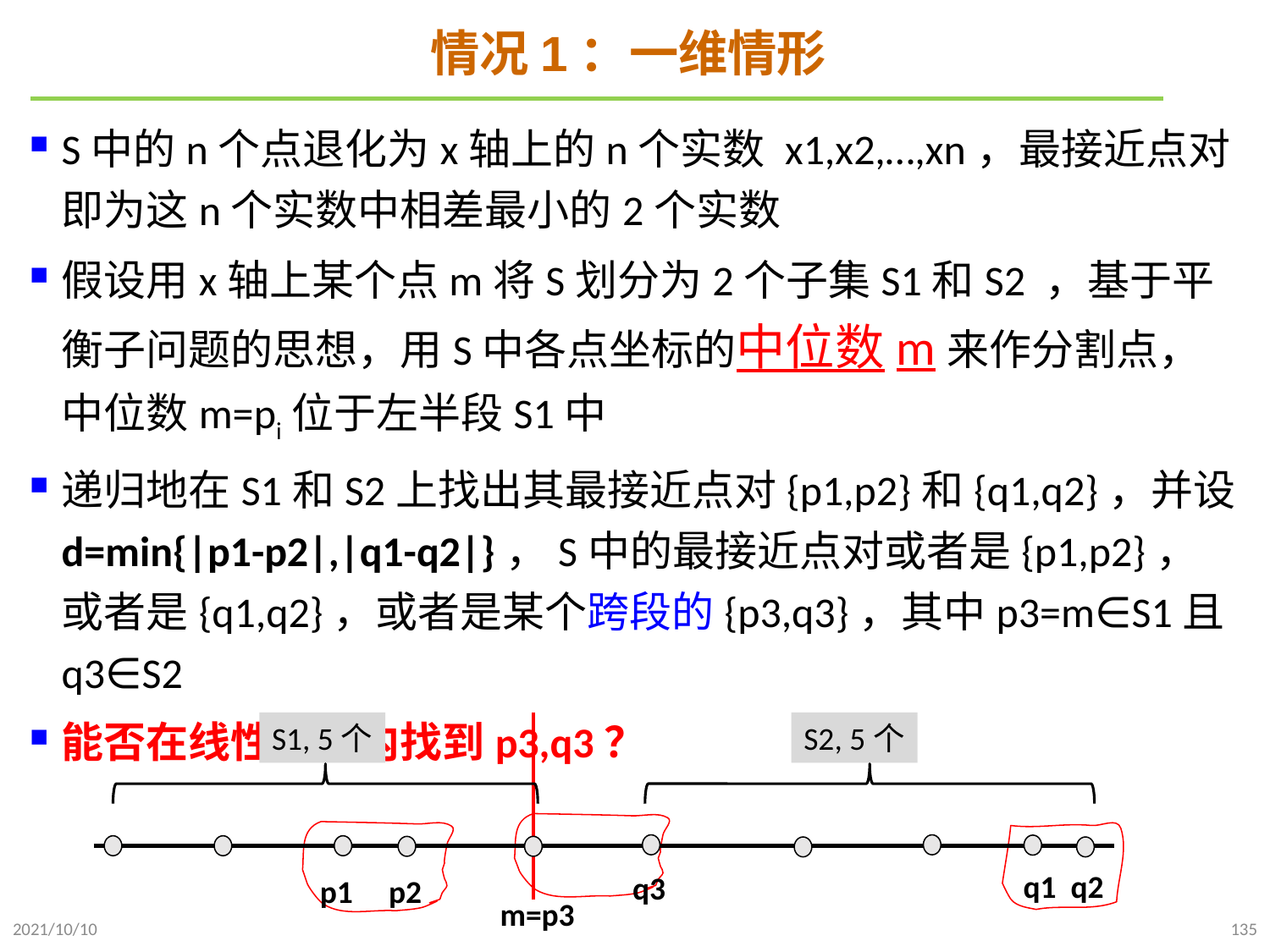

# 情况1：一维情形
S中的n个点退化为x轴上的n个实数 x1,x2,…,xn，最接近点对即为这n个实数中相差最小的2个实数
假设用x轴上某个点m将S划分为2个子集S1和S2 ，基于平衡子问题的思想，用S中各点坐标的中位数m来作分割点，中位数m=pi位于左半段S1中
递归地在S1和S2上找出其最接近点对{p1,p2}和{q1,q2}，并设d=min{|p1-p2|,|q1-q2|}，S中的最接近点对或者是{p1,p2}，或者是{q1,q2}，或者是某个跨段的{p3,q3}，其中p3=m∈S1且q3∈S2
能否在线性时间内找到p3,q3？

S1, 5个
S2, 5个

q1  q2
q3
p1     p2
m=p3

2021/10/10
135